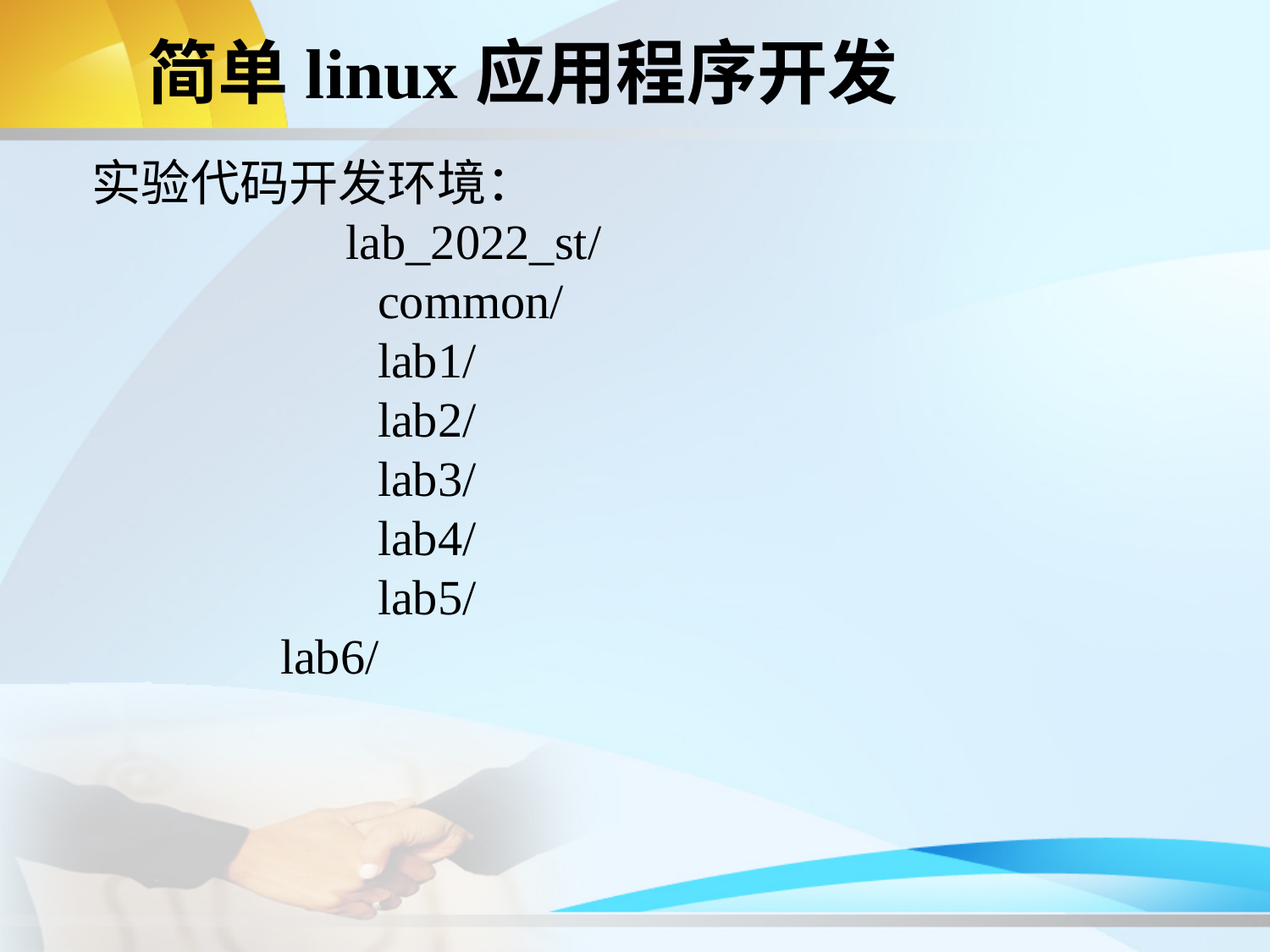

# 简单linux应用程序开发
实验代码开发环境：
		lab_2022_st/
		common/
		lab1/
		lab2/
		lab3/
		lab4/
		lab5/
     lab6/
33